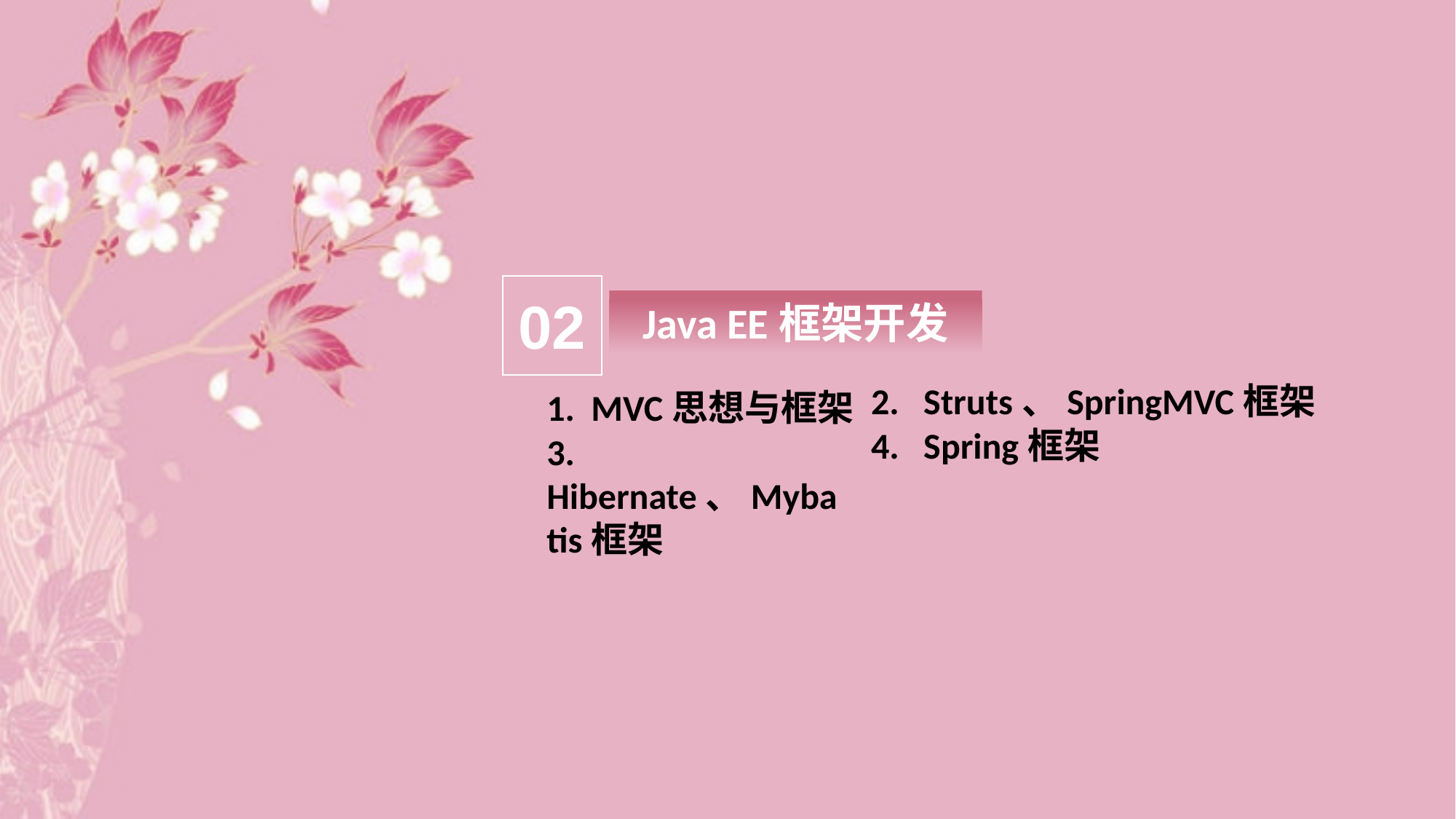

02
Java EE框架开发
2.   Struts、SpringMVC框架
1.  MVC思想与框架
4.   Spring框架
3.  Hibernate、Mybatis框架